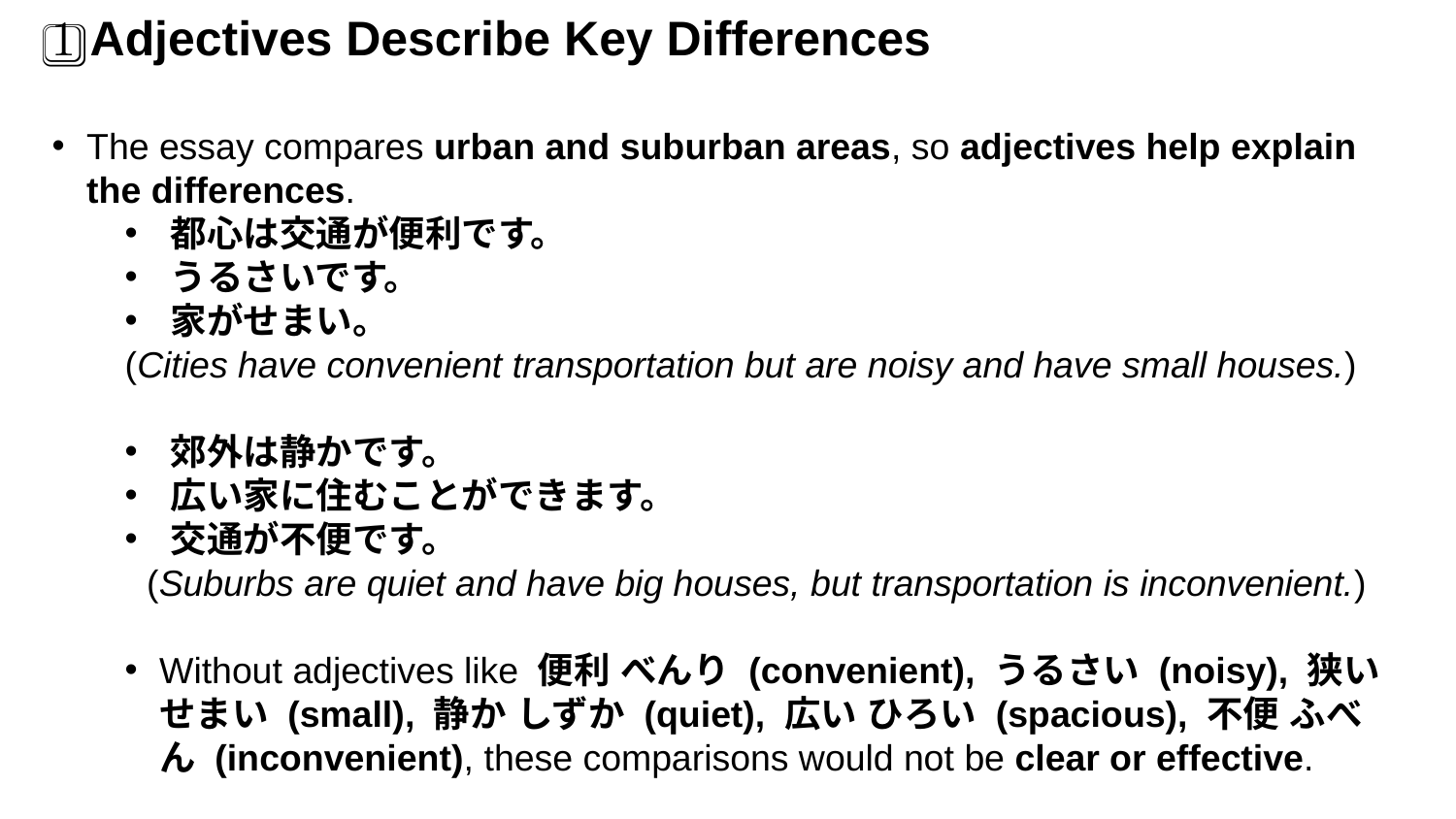

1️⃣ Adjectives Describe Key Differences

The essay compares urban and suburban areas, so adjectives help explain the differences.
都心は交通が便利です。
うるさいです。
家がせまい。
(Cities have convenient transportation but are noisy and have small houses.)

郊外は静かです。
広い家に住むことができます。
交通が不便です。
 (Suburbs are quiet and have big houses, but transportation is inconvenient.)

Without adjectives like 便利 べんり (convenient), うるさい (noisy), 狭い せまい (small), 静か しずか (quiet), 広い ひろい (spacious), 不便 ふべん (inconvenient), these comparisons would not be clear or effective.